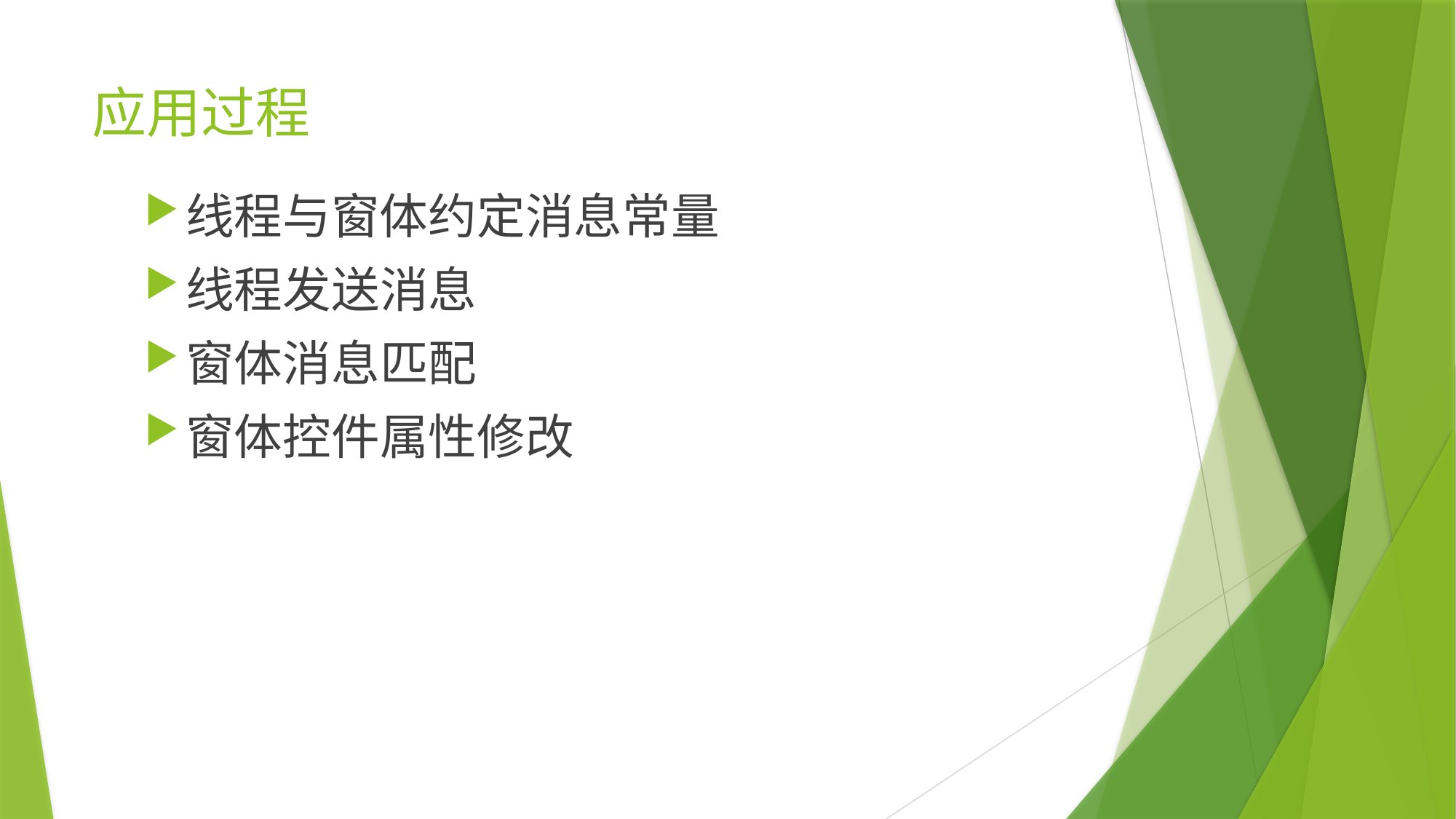

# 应用过程
线程与窗体约定消息常量
线程发送消息
窗体消息匹配
窗体控件属性修改